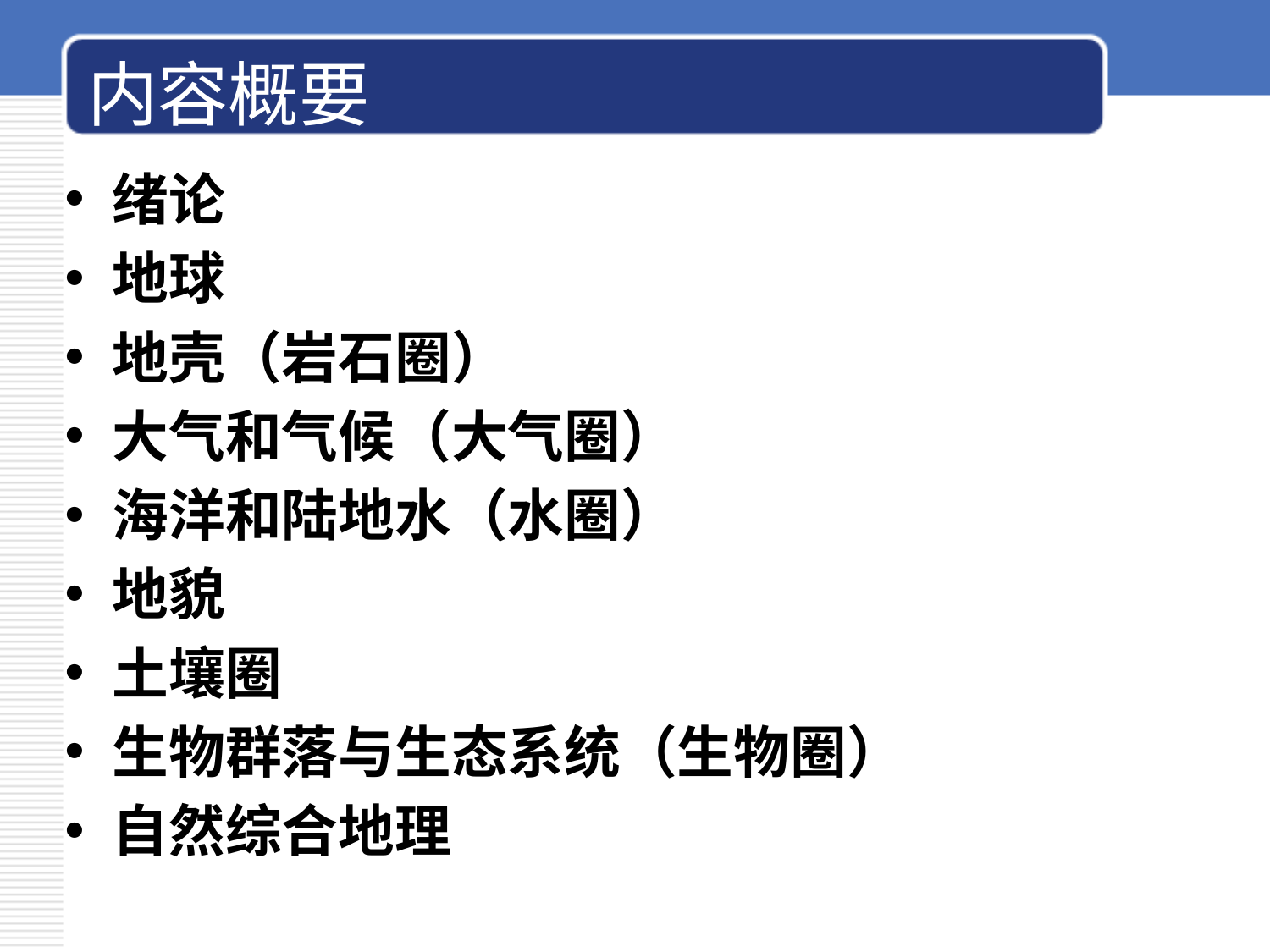

# 内容概要
绪论
地球
地壳（岩石圈）
大气和气候（大气圈）
海洋和陆地水（水圈）
地貌
土壤圈
生物群落与生态系统（生物圈）
自然综合地理